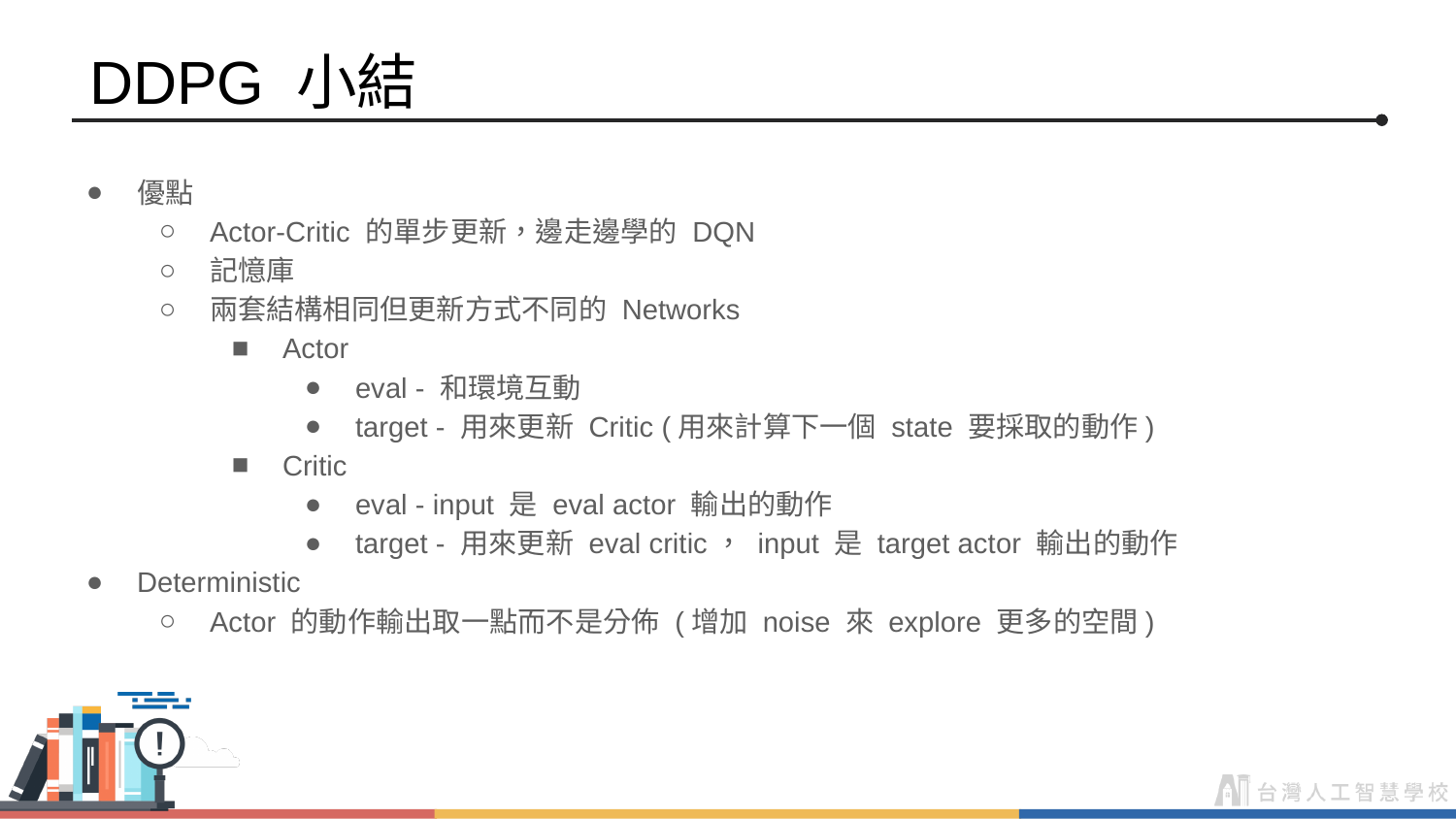

# DDPG 小結
優點
Actor-Critic 的單步更新，邊走邊學的 DQN
記憶庫
兩套結構相同但更新方式不同的 Networks
Actor
eval - 和環境互動
target - 用來更新 Critic (用來計算下一個 state 要採取的動作)
Critic
eval - input 是 eval actor 輸出的動作
target - 用來更新 eval critic， input 是 target actor 輸出的動作
Deterministic
Actor 的動作輸出取一點而不是分佈 (增加 noise 來 explore 更多的空間)